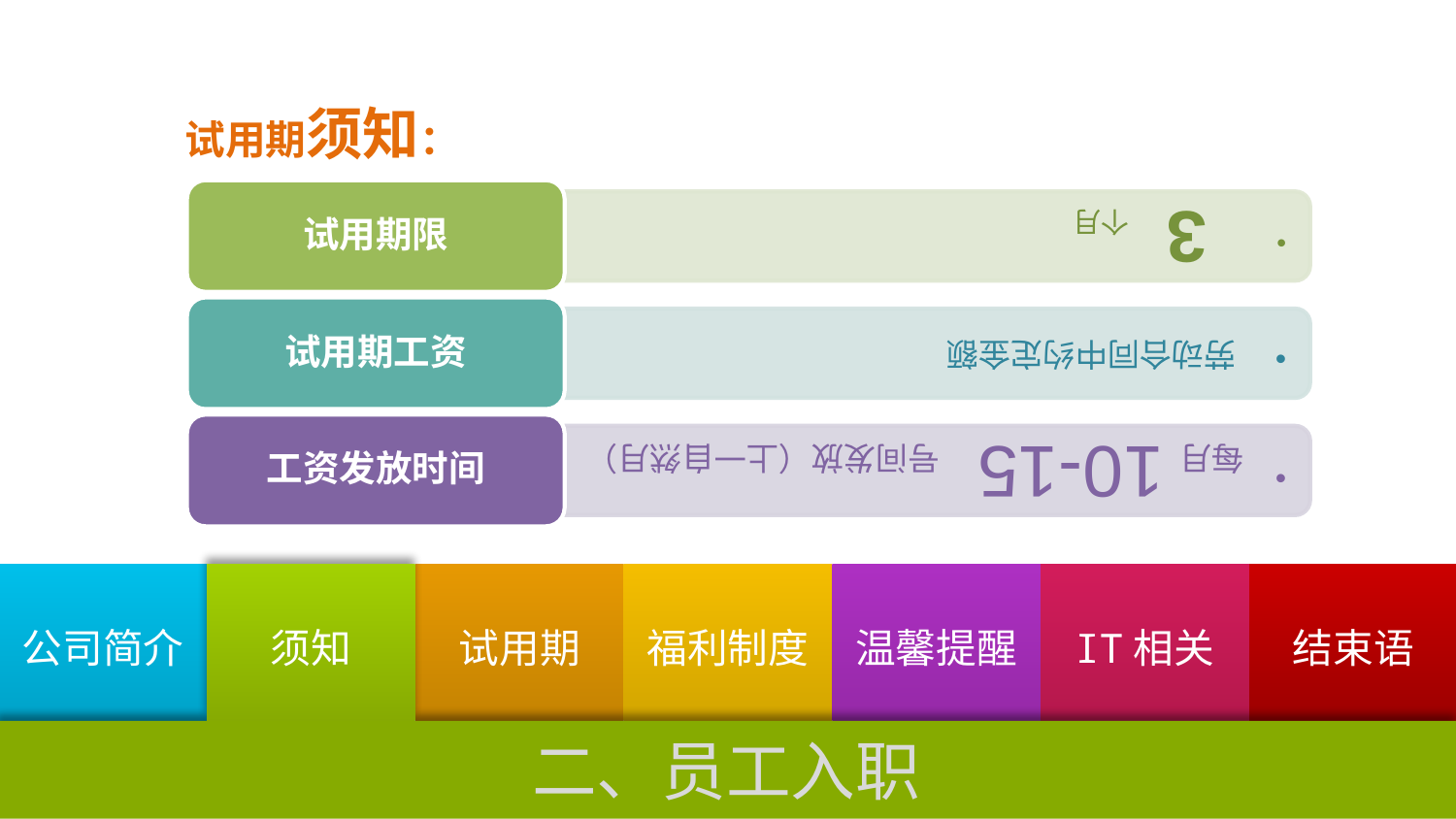

试用期须知：
  3 个月
试用期限
  劳动合同中约定金额
试用期工资
 每月 10-15 号间发放（上一自然月）
工资发放时间

结束语
温馨提醒
IT相关
公司简介
须知
试用期
福利制度

二、员工入职